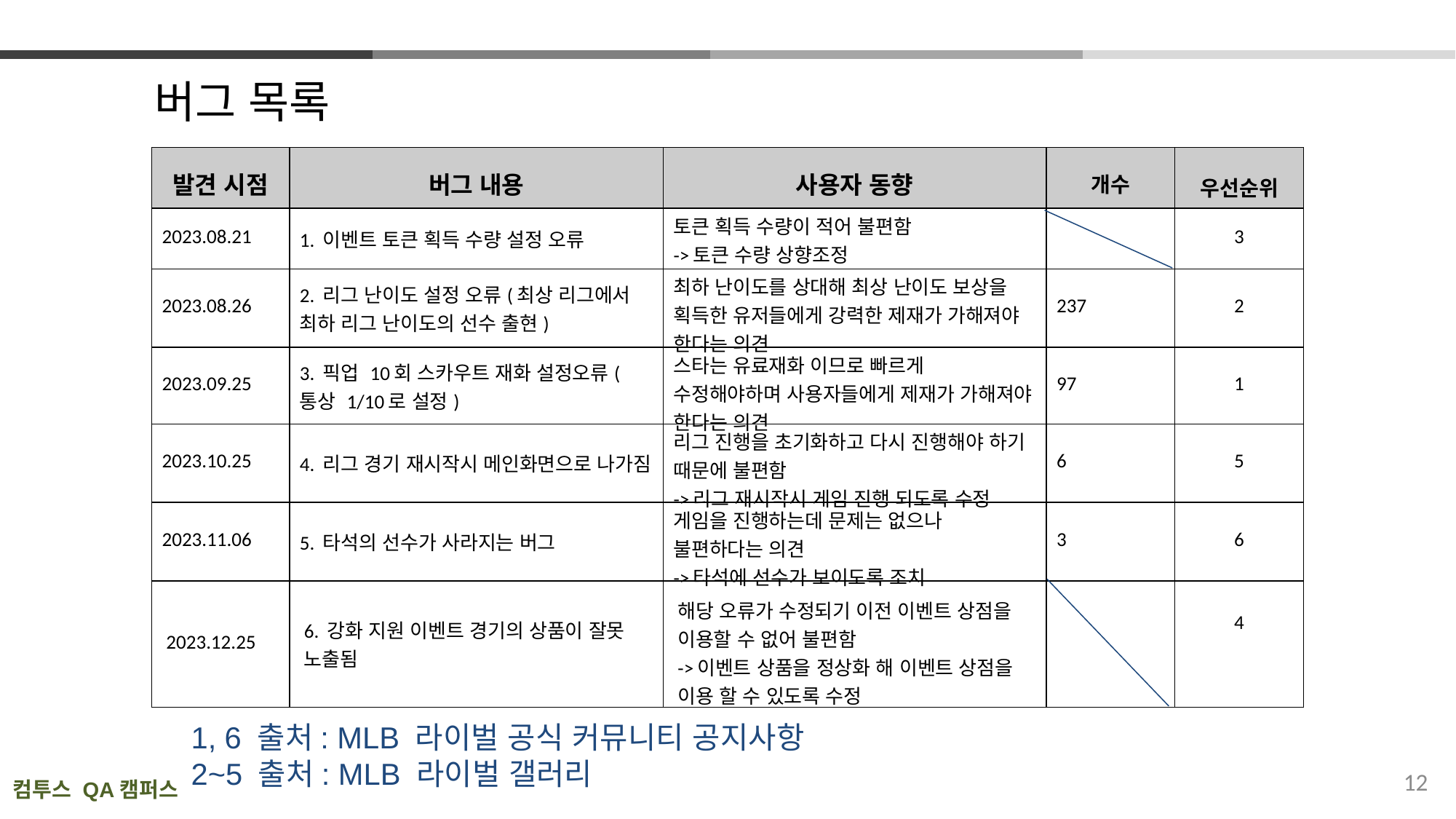

버그 목록
| 발견 시점 | 버그 내용 | 사용자 동향 | 개수 | 우선순위 |
| --- | --- | --- | --- | --- |
| 2023.08.21 | 1. 이벤트 토큰 획득 수량 설정 오류 | 토큰 획득 수량이 적어 불편함 ->토큰 수량 상향조정 |  | 3 |
| 2023.08.26 | 2. 리그 난이도 설정 오류(최상 리그에서 최하 리그 난이도의 선수 출현) | 최하 난이도를 상대해 최상 난이도 보상을 획득한 유저들에게 강력한 제재가 가해져야 한다는 의견 | 237 | 2 |
| 2023.09.25 | 3. 픽업 10회 스카우트 재화 설정오류(통상 1/10로 설정) | 스타는 유료재화 이므로 빠르게 수정해야하며 사용자들에게 제재가 가해져야 한다는 의견 | 97 | 1 |
| 2023.10.25 | 4. 리그 경기 재시작시 메인화면으로 나가짐 | 리그 진행을 초기화하고 다시 진행해야 하기 때문에 불편함 ->리그 재시작시 게임 진행 되도록 수정 | 6 | 5 |
| 2023.11.06 | 5. 타석의 선수가 사라지는 버그 | 게임을 진행하는데 문제는 없으나 불편하다는 의견 ->타석에 선수가 보이도록 조치 | 3 | 6 |
| 2023.12.25 | 6. 강화 지원 이벤트 경기의 상품이 잘못 노출됨 | 해당 오류가 수정되기 이전 이벤트 상점을 이용할 수 없어 불편함 ->이벤트 상품을 정상화 해 이벤트 상점을 이용 할 수 있도록 수정 |  | 4 |
1, 6 출처: MLB 라이벌 공식 커뮤니티 공지사항
2~5 출처: MLB 라이벌 갤러리
12